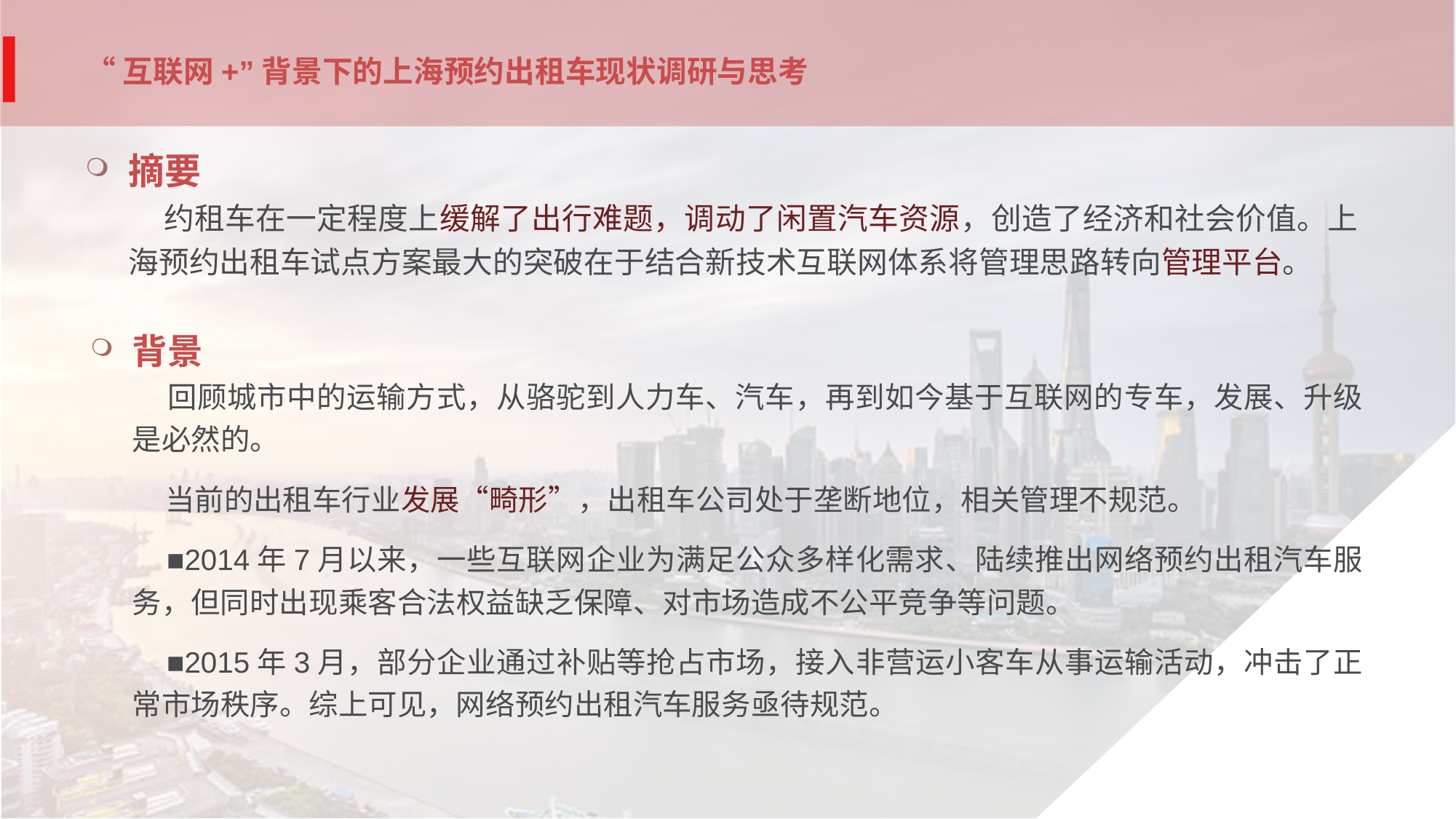

# “互联网+”背景下的上海预约出租车现状调研与思考
摘要
    约租车在一定程度上缓解了出行难题，调动了闲置汽车资源，创造了经济和社会价值。上海预约出租车试点方案最大的突破在于结合新技术互联网体系将管理思路转向管理平台。

背景
    回顾城市中的运输方式，从骆驼到人力车、汽车，再到如今基于互联网的专车，发展、升级是必然的。
    当前的出租车行业发展“畸形”，出租车公司处于垄断地位，相关管理不规范。
    ■2014年7月以来，一些互联网企业为满足公众多样化需求、陆续推出网络预约出租汽车服务，但同时出现乘客合法权益缺乏保障、对市场造成不公平竞争等问题。
    ■2015年3月，部分企业通过补贴等抢占市场，接入非营运小客车从事运输活动，冲击了正常市场秩序。综上可见，网络预约出租汽车服务亟待规范。